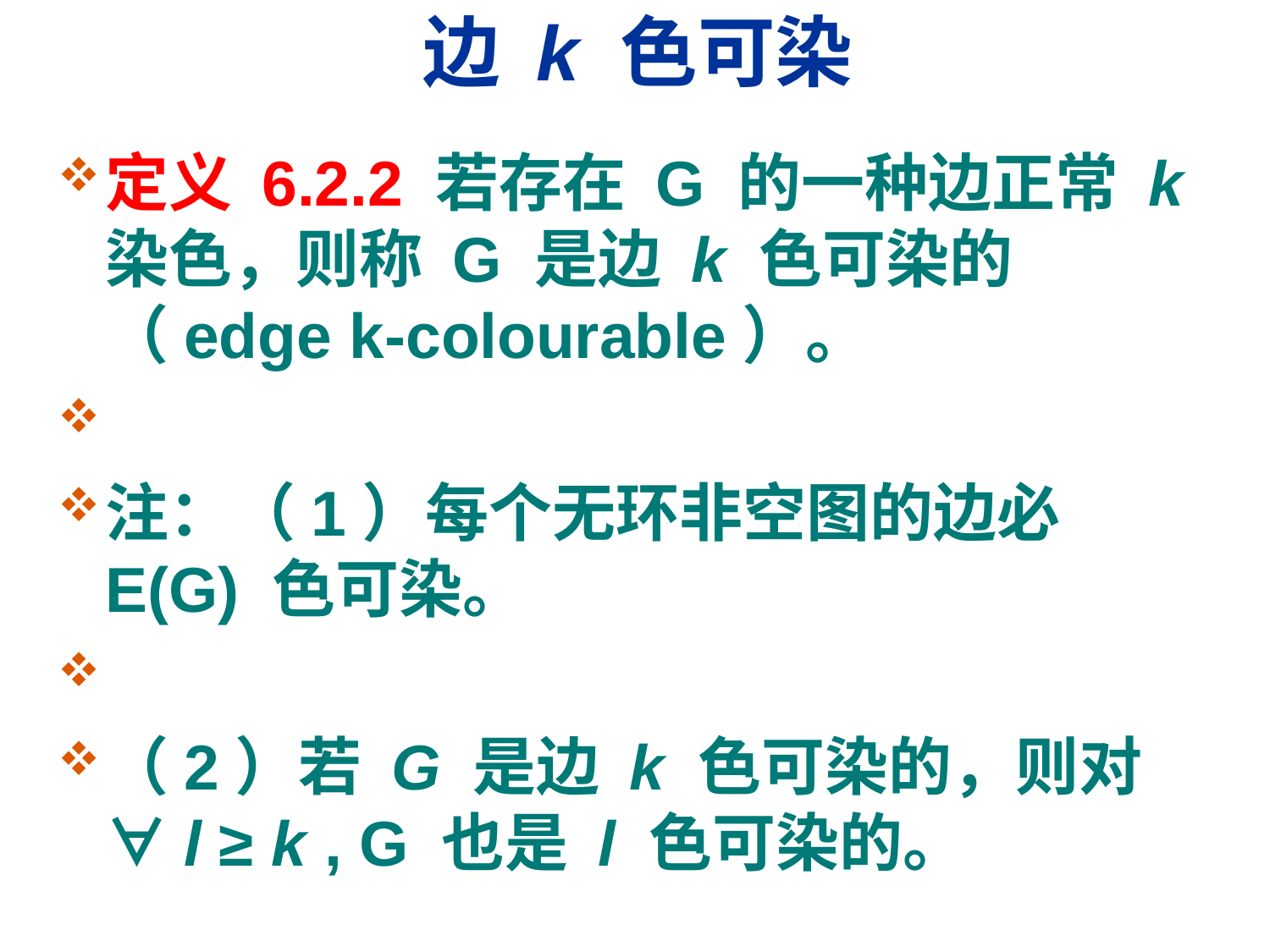

# 边 k 色可染
定义 6.2.2 若存在 G 的一种边正常 k 染色，则称 G 是边 k 色可染的（edge k-colourable）。

注：（1）每个无环非空图的边必 E(G) 色可染。

（2）若 G 是边 k 色可染的，则对 ∀l ≥ k , G 也是 l 色可染的。